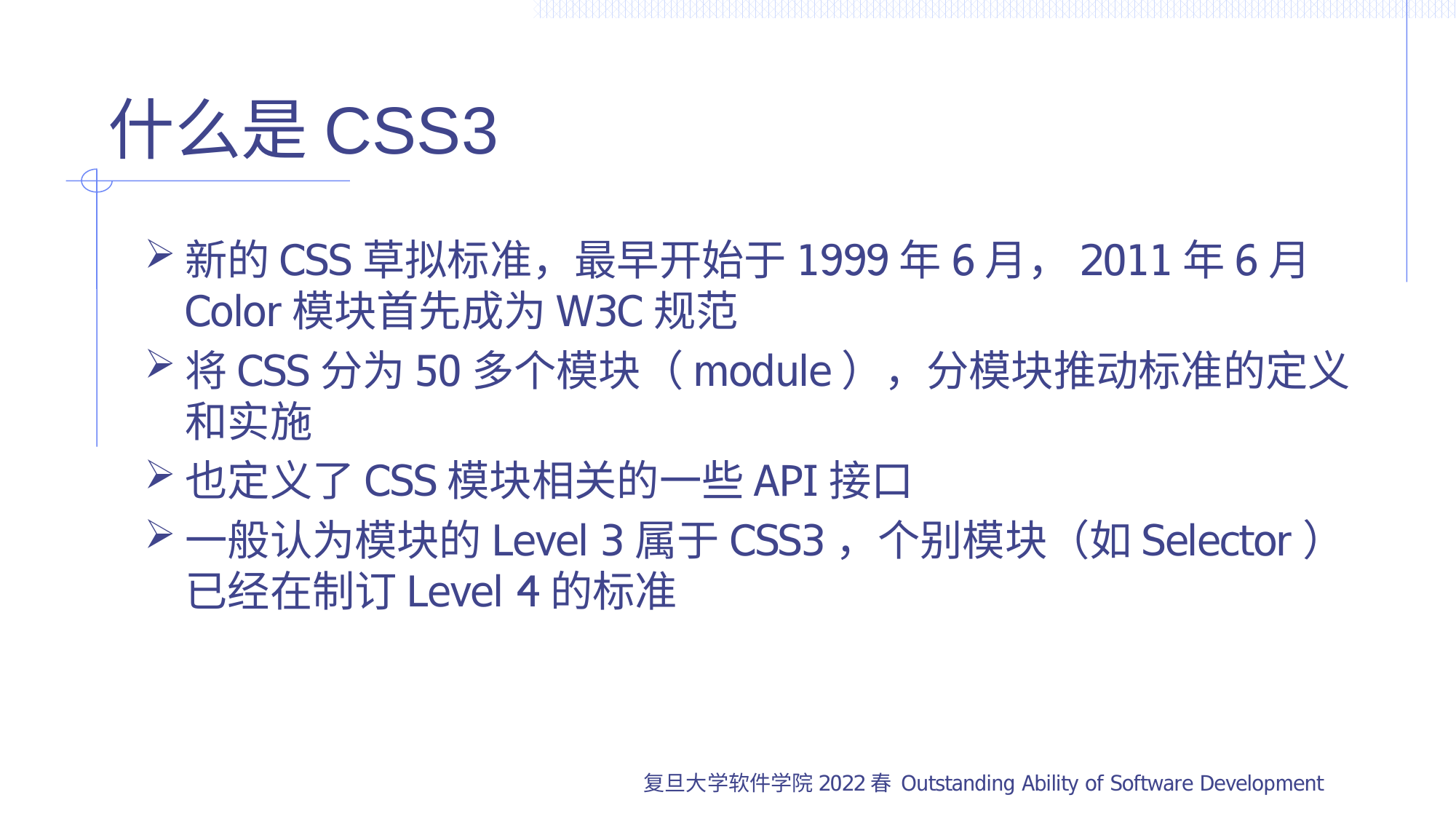

# 什么是CSS3
新的CSS草拟标准，最早开始于1999年6月，2011年6月Color模块首先成为W3C规范
将CSS分为50多个模块（module），分模块推动标准的定义和实施
也定义了CSS模块相关的一些API接口
一般认为模块的Level 3属于CSS3，个别模块（如Selector）已经在制订Level 4的标准